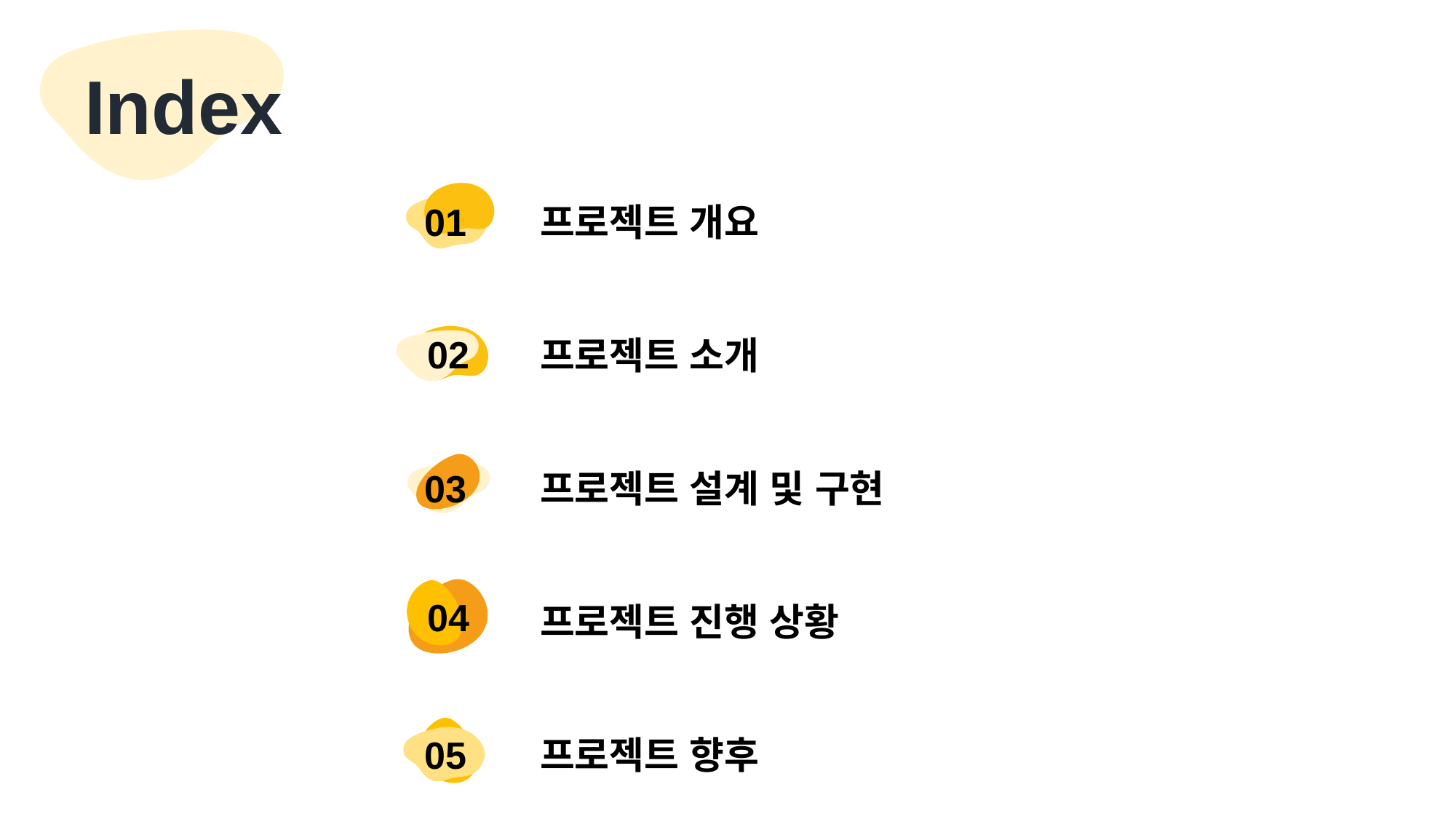

Index

프로젝트 개요
01

02

프로젝트 소개

03
프로젝트 설계 및 구현

04

프로젝트 진행 상황
05
프로젝트 향후